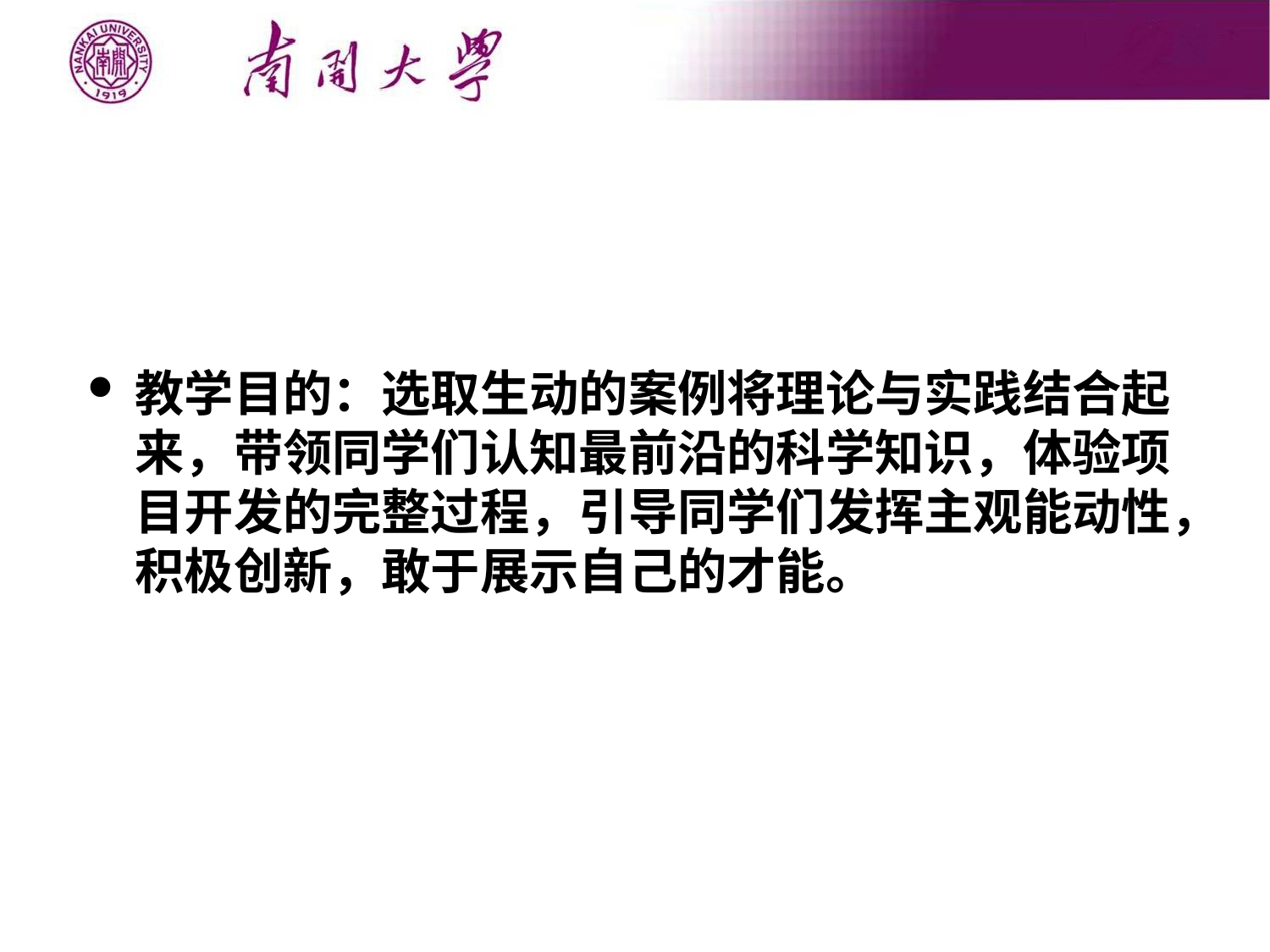

教学目的：选取生动的案例将理论与实践结合起来，带领同学们认知最前沿的科学知识，体验项目开发的完整过程，引导同学们发挥主观能动性，积极创新，敢于展示自己的才能。